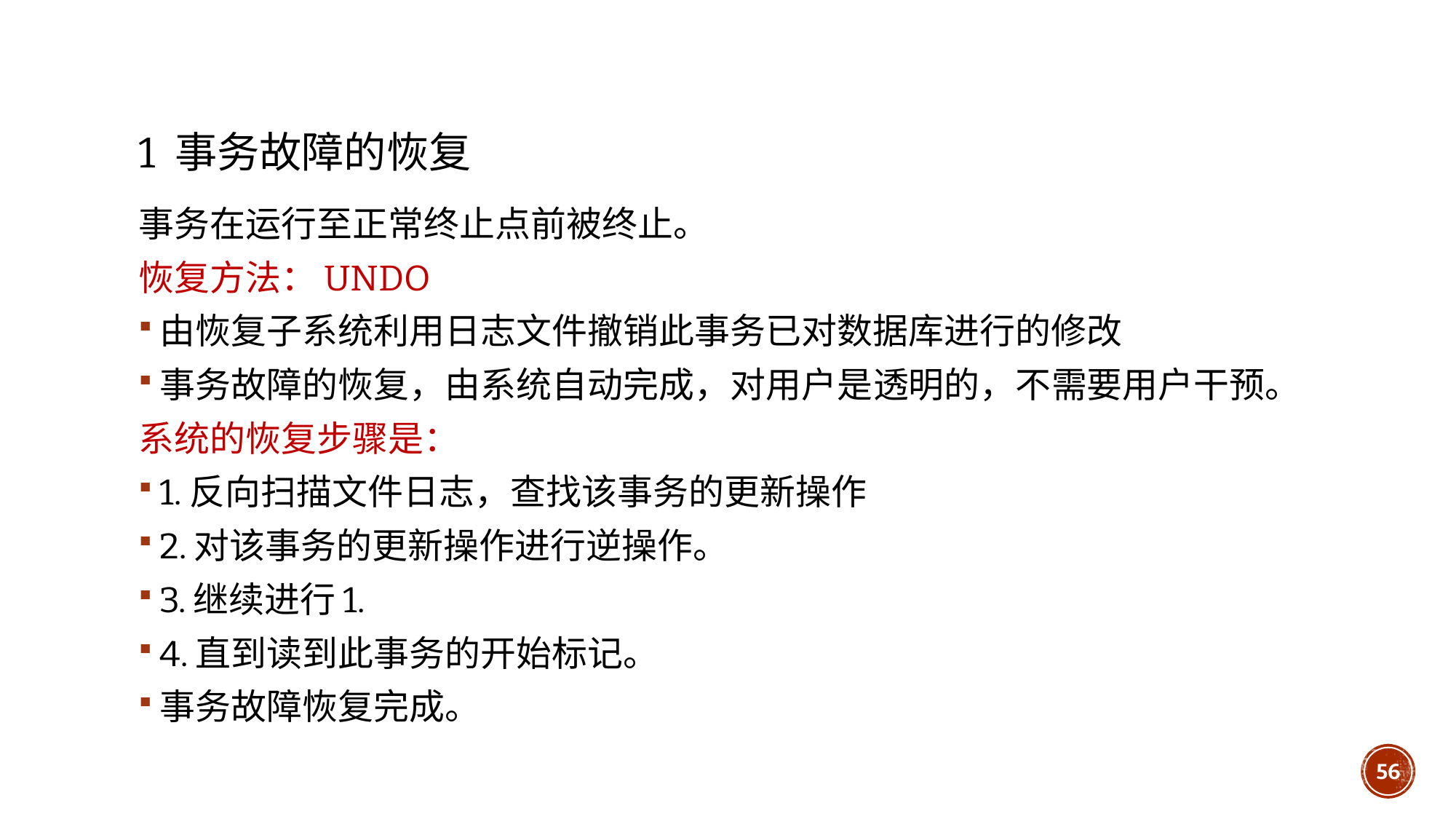

# 1 事务故障的恢复
事务在运行至正常终止点前被终止。
恢复方法：UNDO
由恢复子系统利用日志文件撤销此事务已对数据库进行的修改
事务故障的恢复，由系统自动完成，对用户是透明的，不需要用户干预。
系统的恢复步骤是：
1.反向扫描文件日志，查找该事务的更新操作
2.对该事务的更新操作进行逆操作。
3.继续进行1.
4.直到读到此事务的开始标记。
事务故障恢复完成。

56